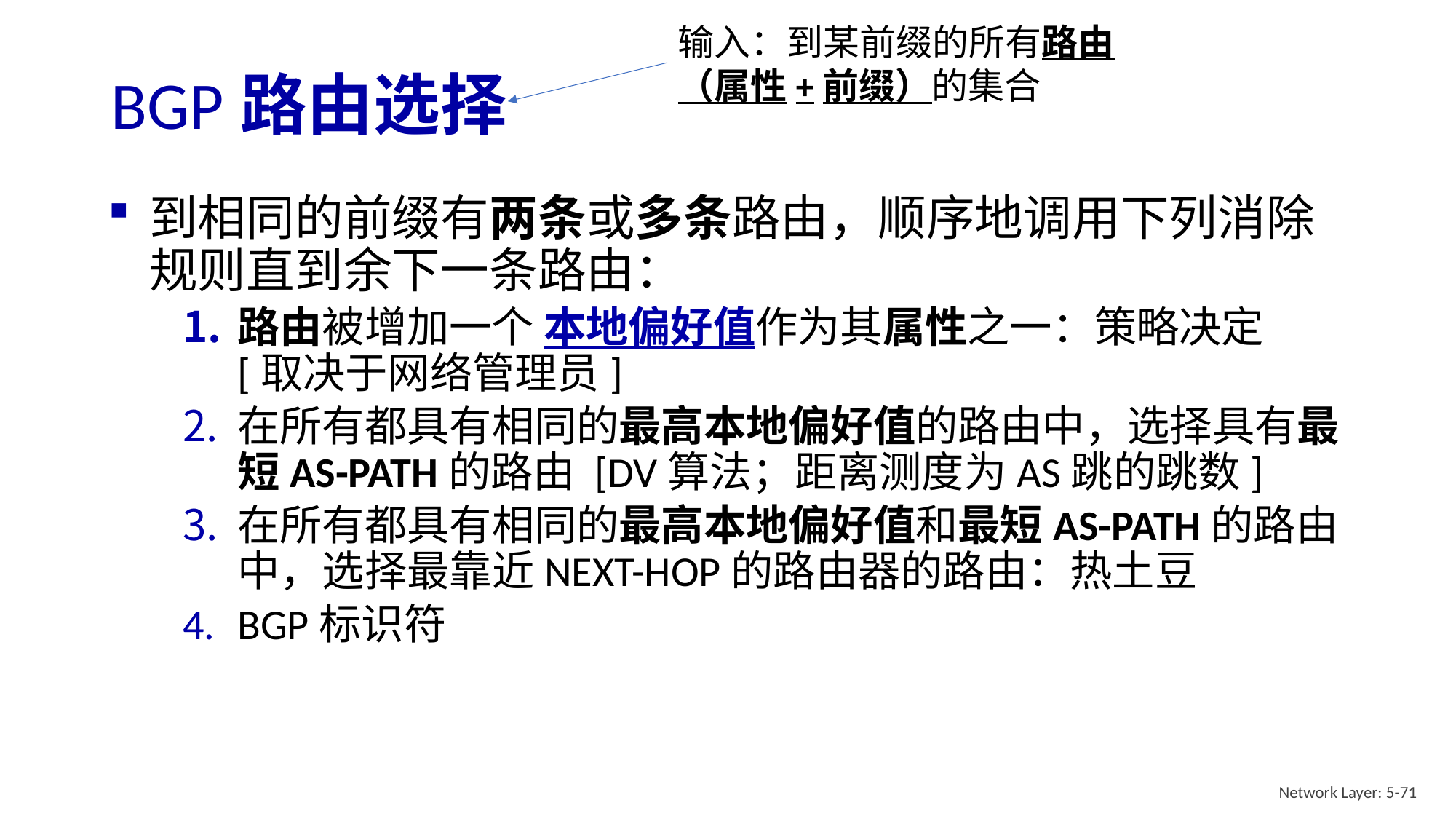

输入：到某前缀的所有路由（属性+前缀）的集合
# BGP路由选择
到相同的前缀有两条或多条路由，顺序地调用下列消除规则直到余下一条路由：
路由被增加一个 本地偏好值作为其属性之一：策略决定 [取决于网络管理员]
在所有都具有相同的最高本地偏好值的路由中，选择具有最短AS-PATH的路由 [DV算法；距离测度为AS跳的跳数]
在所有都具有相同的最高本地偏好值和最短AS-PATH的路由中，选择最靠近NEXT-HOP的路由器的路由：热土豆
BGP标识符
Network Layer: 5-71